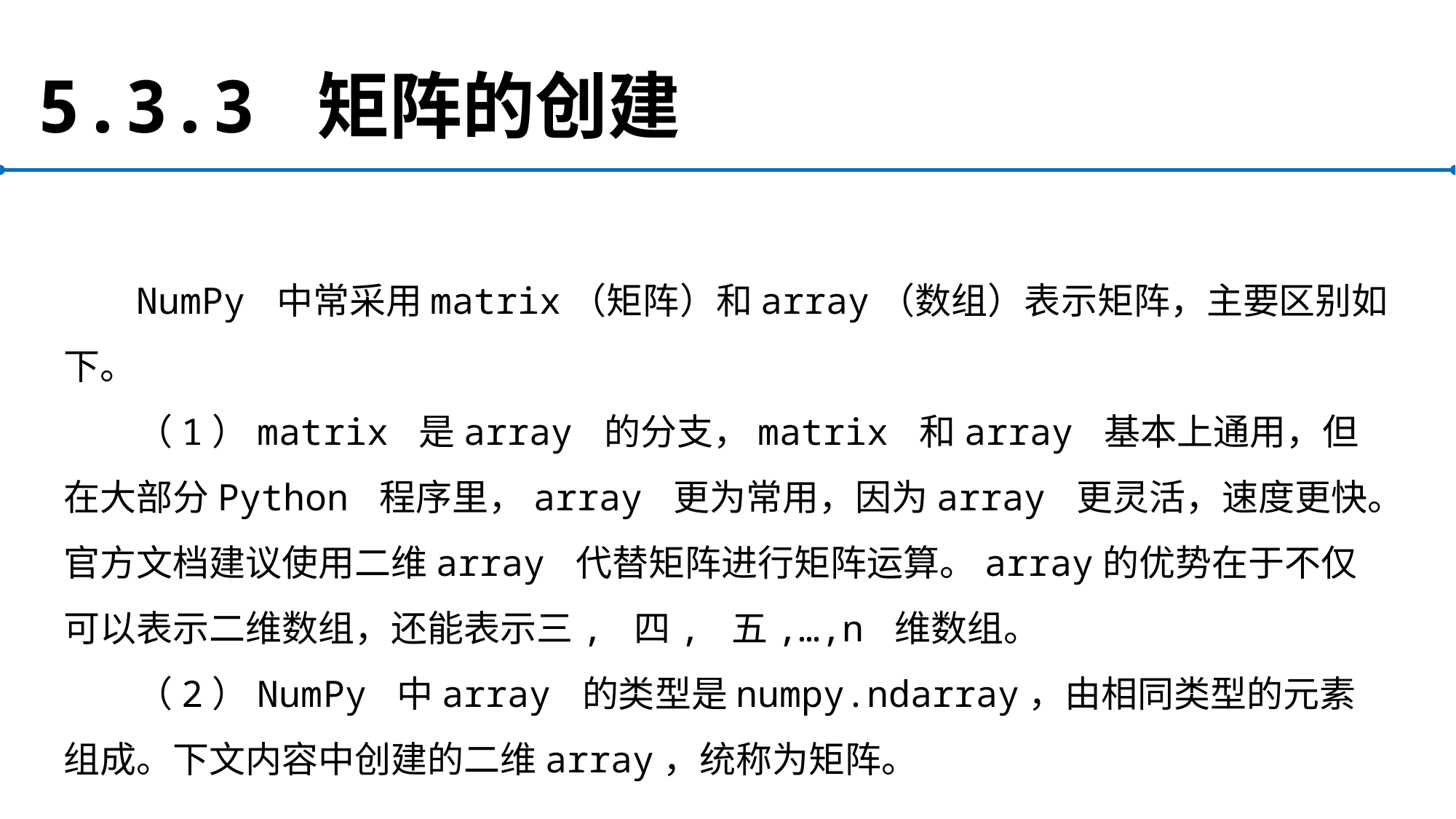

# 5.3.3 矩阵的创建
NumPy 中常采用matrix（矩阵）和array（数组）表示矩阵，主要区别如下。
（1）matrix 是array 的分支，matrix 和array 基本上通用，但在大部分Python 程序里，array 更为常用，因为array 更灵活，速度更快。官方文档建议使用二维array 代替矩阵进行矩阵运算。array的优势在于不仅可以表示二维数组，还能表示三, 四, 五,…,n 维数组。
（2）NumPy 中array 的类型是numpy.ndarray，由相同类型的元素组成。下文内容中创建的二维array，统称为矩阵。